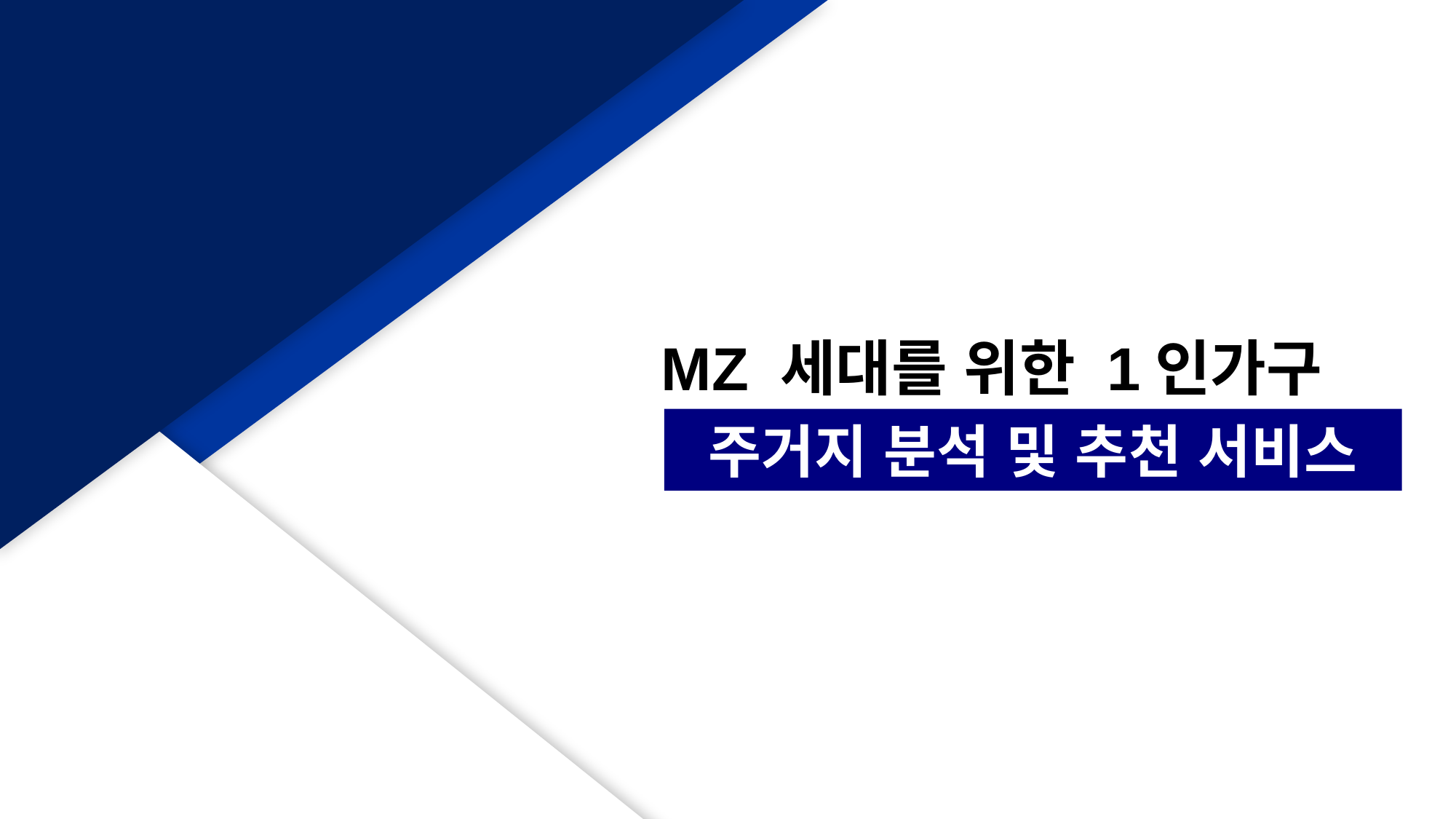

MZ 세대를 위한 1인가구
주거지 분석 및 추천 서비스